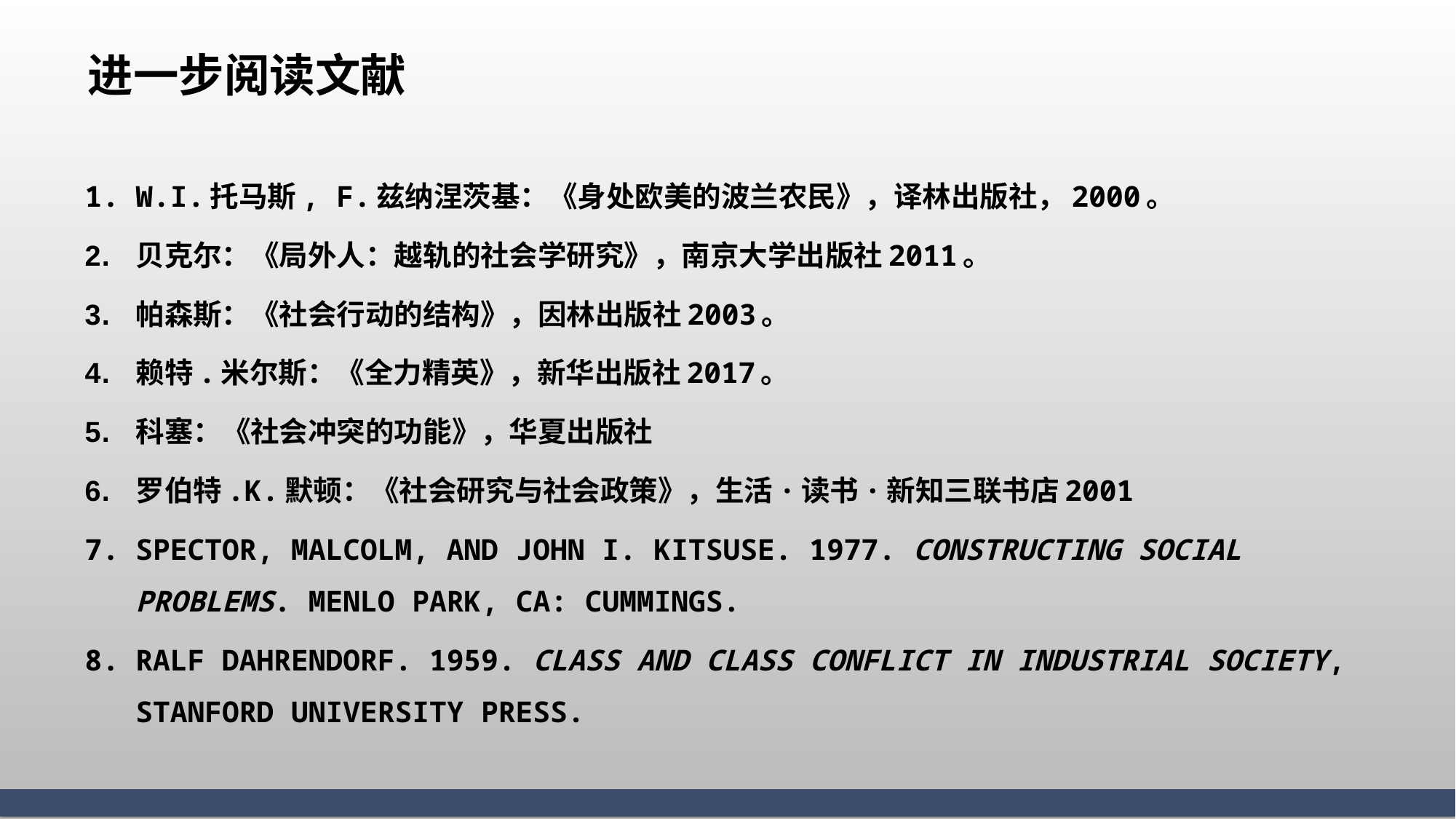

# 进一步阅读文献
W.I.托马斯, F.兹纳涅茨基：《身处欧美的波兰农民》，译林出版社，2000。
贝克尔：《局外人：越轨的社会学研究》，南京大学出版社2011。
帕森斯：《社会行动的结构》，因林出版社2003。
赖特.米尔斯：《全力精英》，新华出版社2017。
科塞：《社会冲突的功能》，华夏出版社
罗伯特.K.默顿：《社会研究与社会政策》，生活·读书·新知三联书店2001
Spector, Malcolm, and John I. Kitsuse. 1977. Constructing social problems. Menlo Park, CA: Cummings.
Ralf Dahrendorf. 1959. Class and Class Conflict in Industrial Society, Stanford University Press.